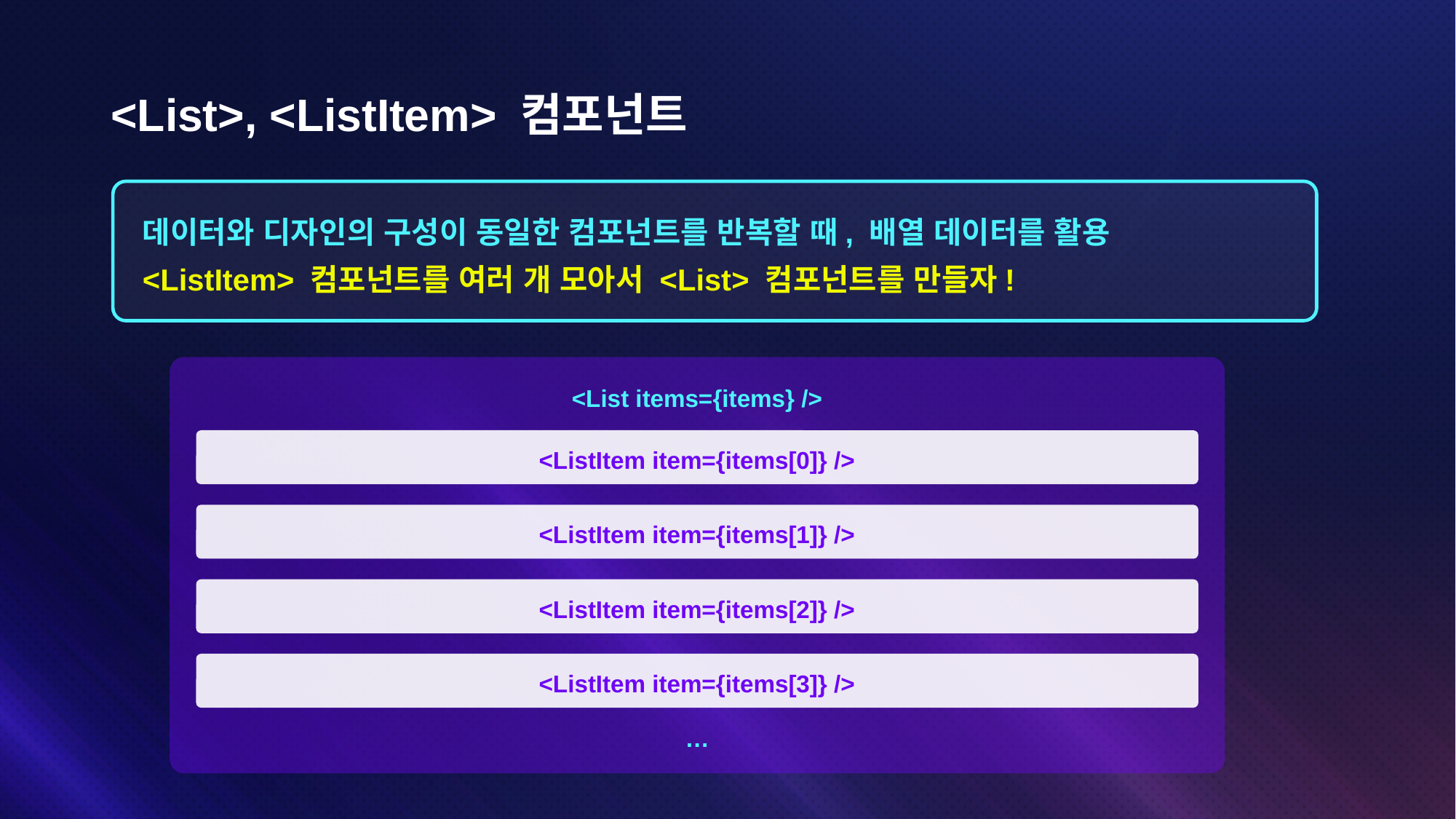

# <List>, <ListItem> 컴포넌트
데이터와 디자인의 구성이 동일한 컴포넌트를 반복할 때, 배열 데이터를 활용
<ListItem> 컴포넌트를 여러 개 모아서 <List> 컴포넌트를 만들자!
<List items={items} />

…
<ListItem item={items[0]} />
<ListItem item={items[1]} />
<ListItem item={items[2]} />
<ListItem item={items[3]} />